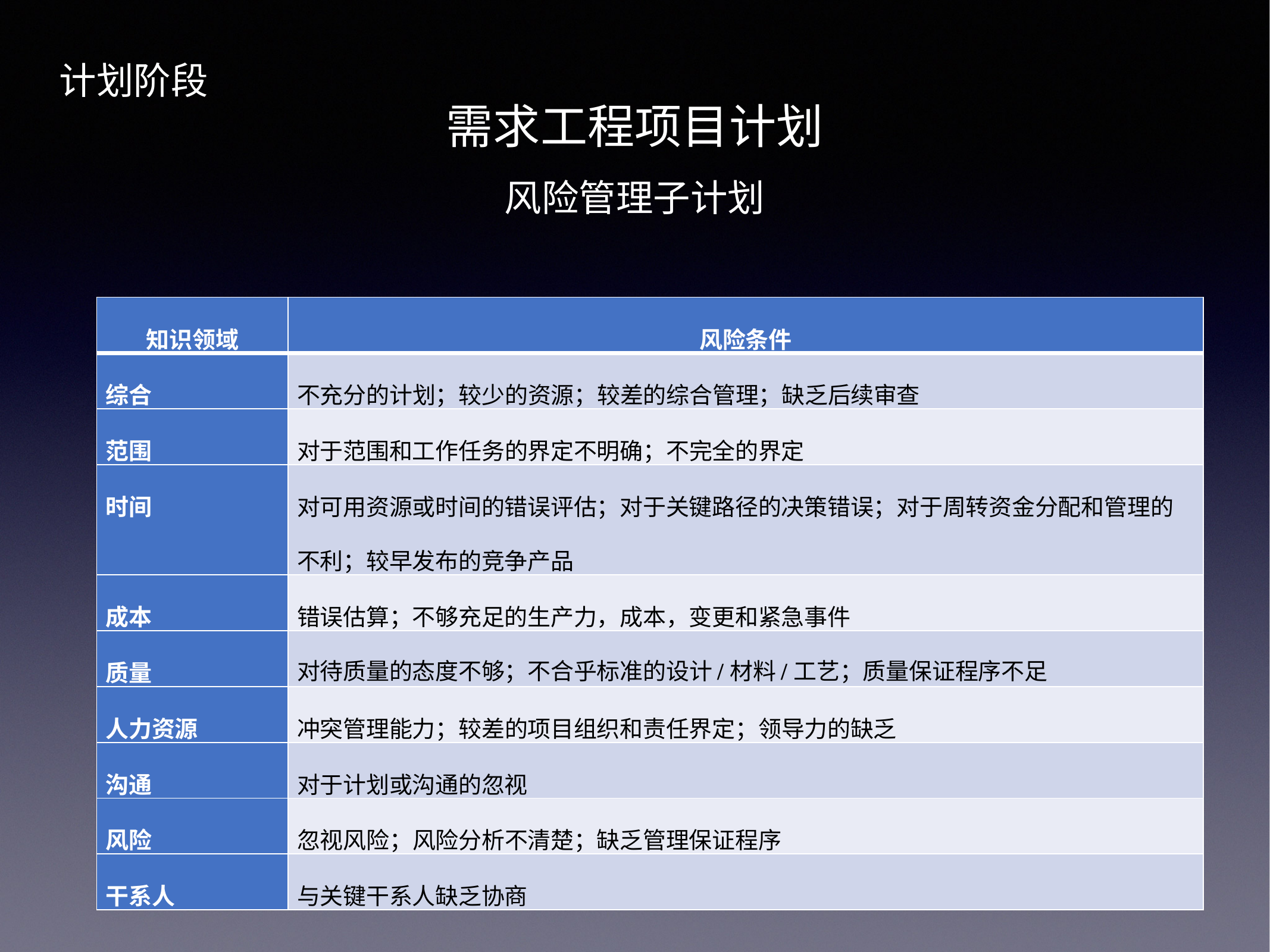

计划阶段
需求工程项目计划
风险管理子计划
| 知识领域 | 风险条件 |
| --- | --- |
| 综合 | 不充分的计划；较少的资源；较差的综合管理；缺乏后续审查 |
| 范围 | 对于范围和工作任务的界定不明确；不完全的界定 |
| 时间 | 对可用资源或时间的错误评估；对于关键路径的决策错误；对于周转资金分配和管理的不利；较早发布的竞争产品 |
| 成本 | 错误估算；不够充足的生产力，成本，变更和紧急事件 |
| 质量 | 对待质量的态度不够；不合乎标准的设计/材料/工艺；质量保证程序不足 |
| 人力资源 | 冲突管理能力；较差的项目组织和责任界定；领导力的缺乏 |
| 沟通 | 对于计划或沟通的忽视 |
| 风险 | 忽视风险；风险分析不清楚；缺乏管理保证程序 |
| 干系人 | 与关键干系人缺乏协商 |
每个知识领域潜在的负面风险条件